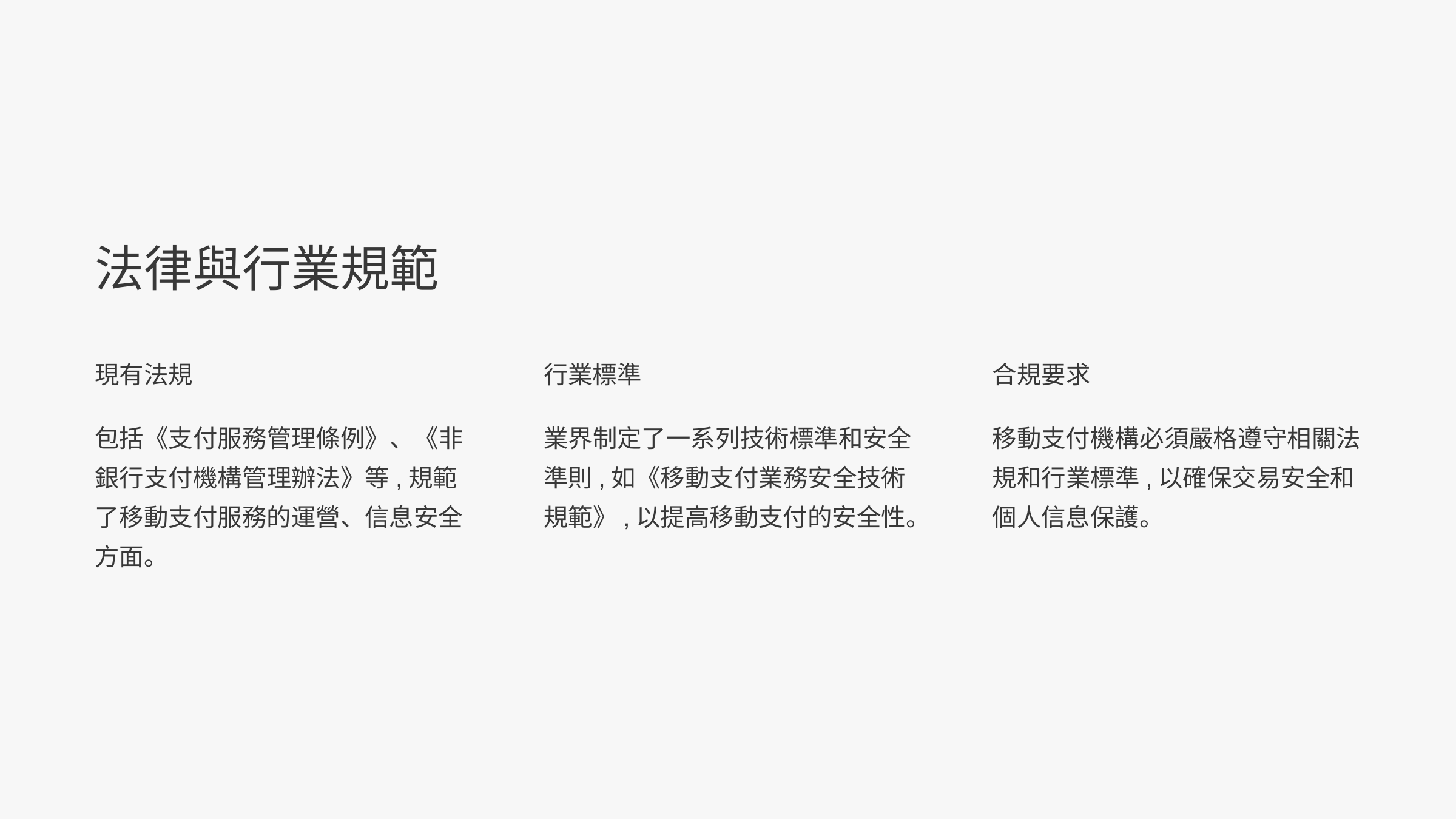

法律與行業規範
現有法規
行業標準
合規要求
包括《支付服務管理條例》、《非銀行支付機構管理辦法》等,規範了移動支付服務的運營、信息安全方面。
業界制定了一系列技術標準和安全準則,如《移動支付業務安全技術規範》,以提高移動支付的安全性。
移動支付機構必須嚴格遵守相關法規和行業標準,以確保交易安全和個人信息保護。